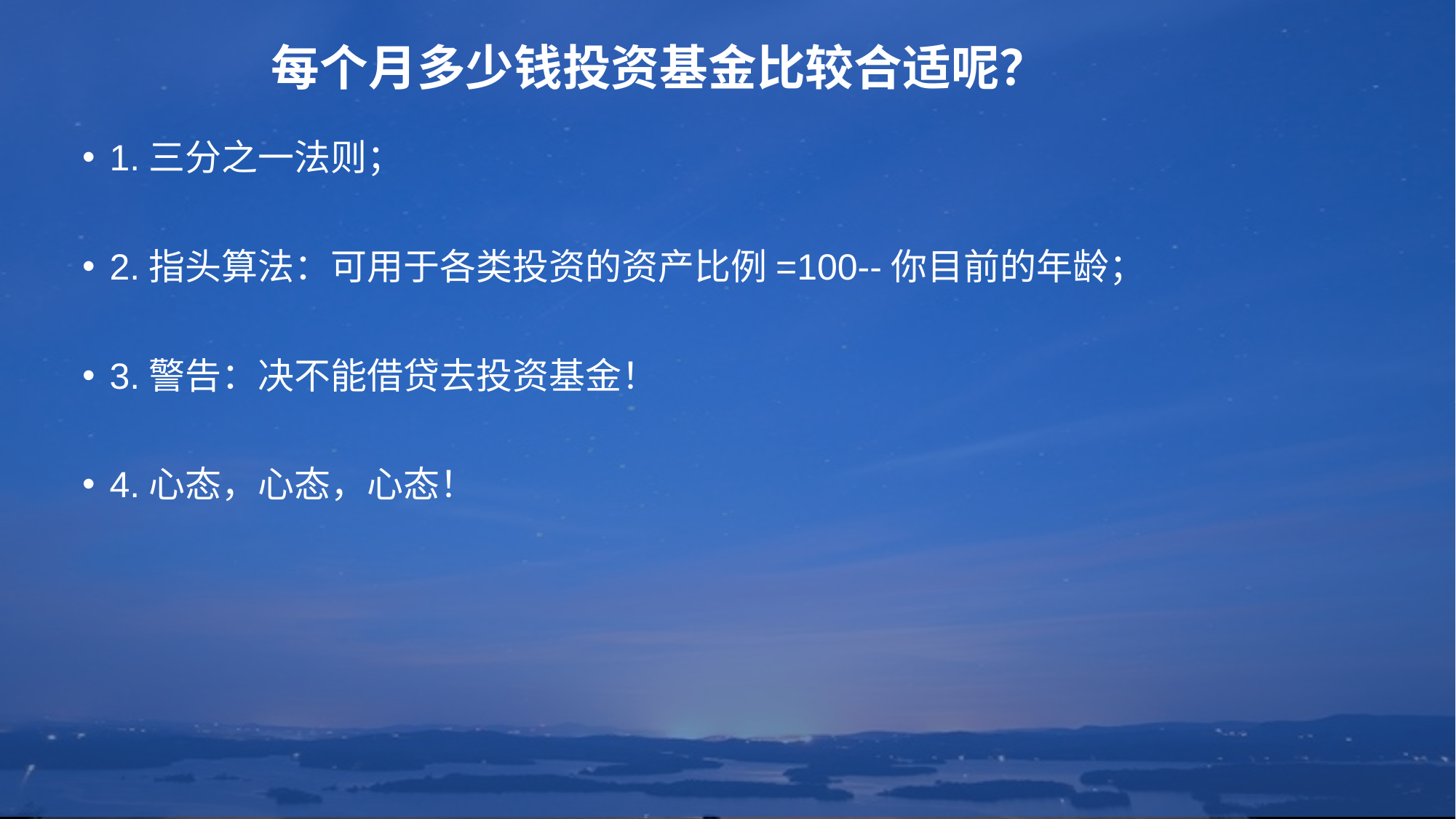

# 每个月多少钱投资基金比较合适呢？
1.三分之一法则；

2.指头算法：可用于各类投资的资产比例=100--你目前的年龄；

3.警告：决不能借贷去投资基金！

4.心态，心态，心态！